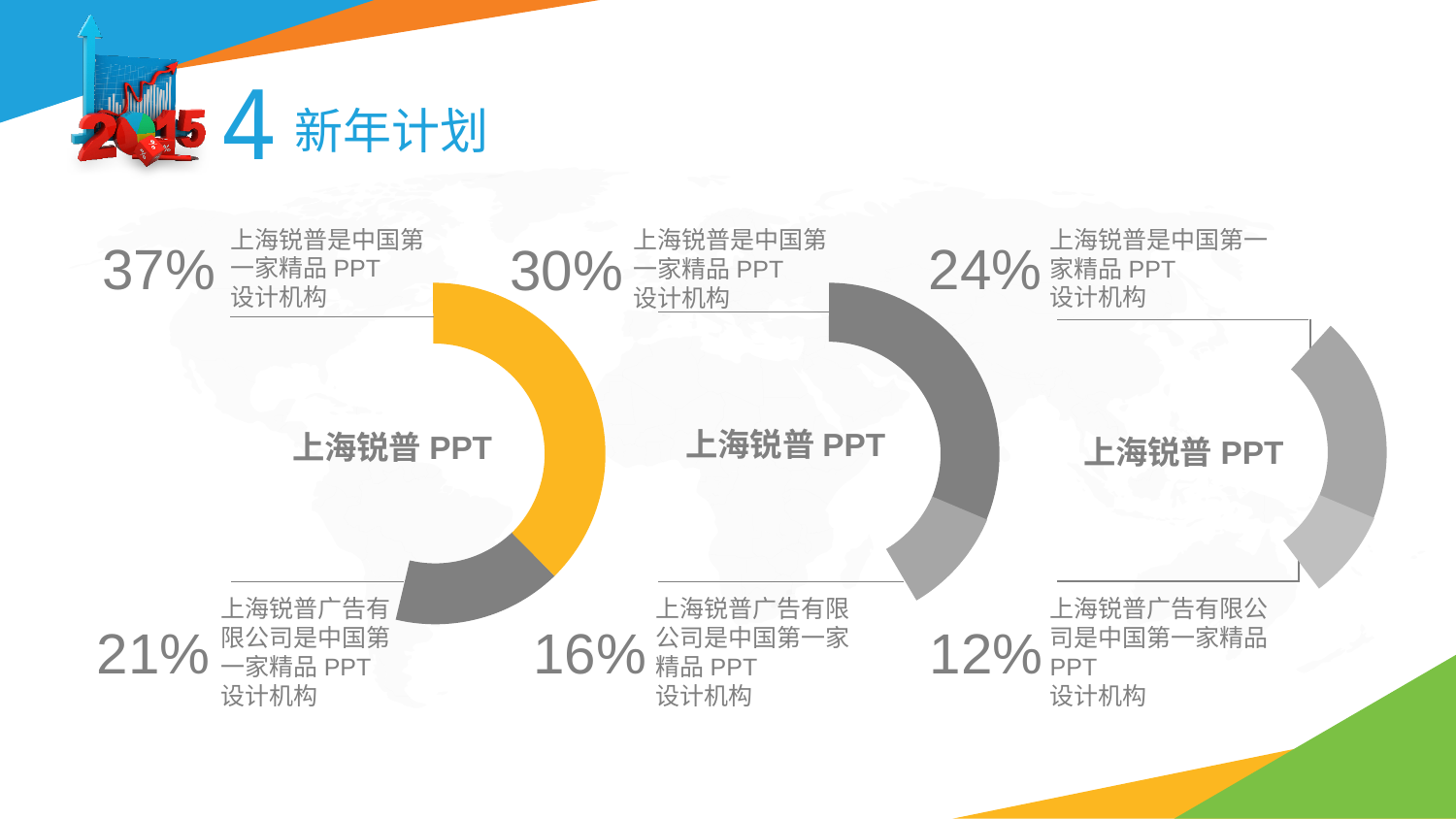

4
新年计划
上海锐普是中国第一家精品PPT
设计机构
37%
上海锐普是中国第一家精品PPT
设计机构
24%
上海锐普是中国第一家精品PPT
设计机构
30%

上海锐普PPT
上海锐普PPT
上海锐普PPT
上海锐普广告有限公司是中国第一家精品PPT
设计机构
12%
上海锐普广告有限公司是中国第一家精品PPT
设计机构
21%
上海锐普广告有限公司是中国第一家精品PPT
设计机构
16%